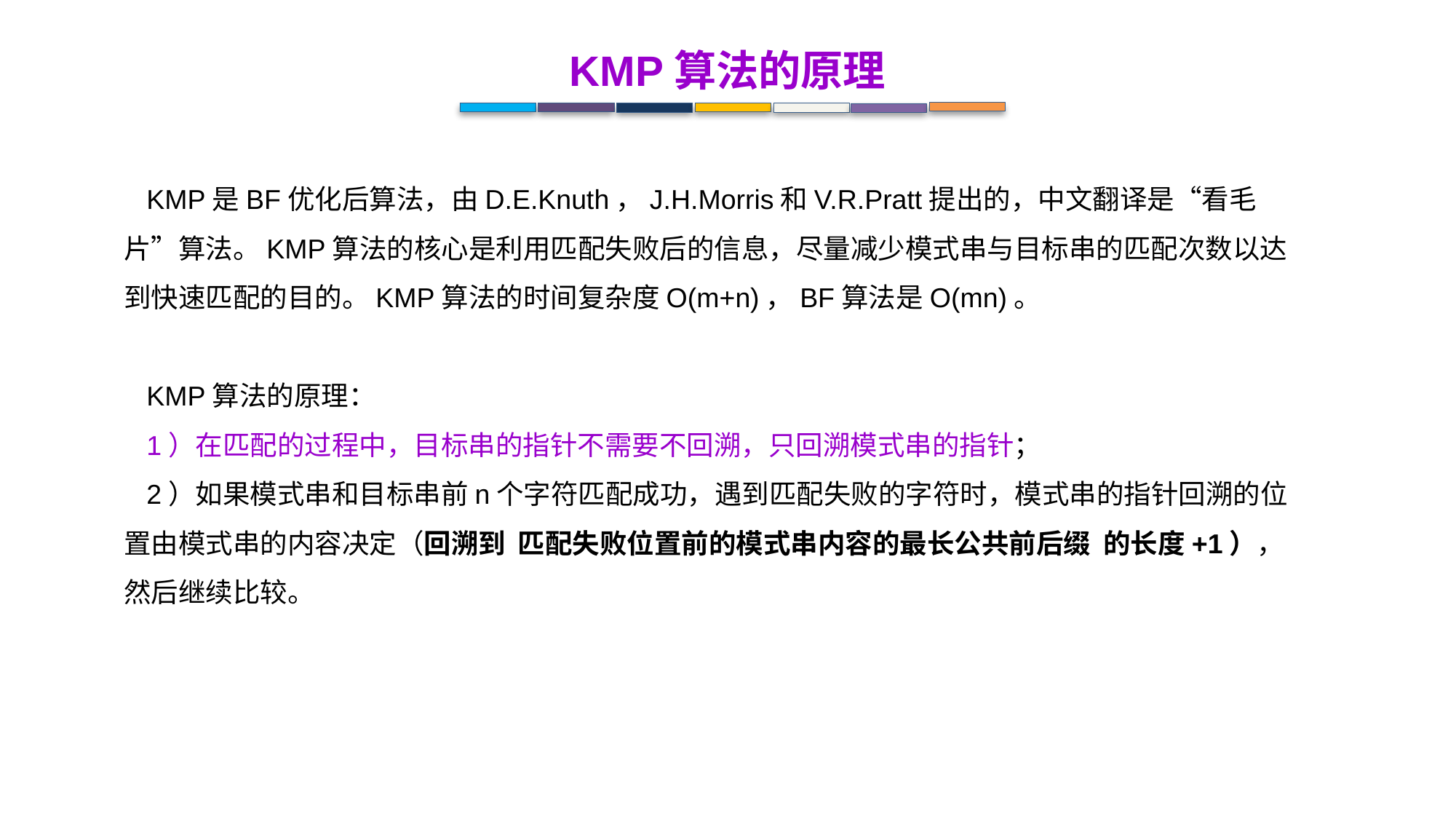

KMP算法的原理

   KMP是BF优化后算法，由D.E.Knuth，J.H.Morris和V.R.Pratt提出的，中文翻译是“看毛片”算法。KMP算法的核心是利用匹配失败后的信息，尽量减少模式串与目标串的匹配次数以达到快速匹配的目的。KMP算法的时间复杂度O(m+n)，BF算法是O(mn)。

   KMP算法的原理：
   1）在匹配的过程中，目标串的指针不需要不回溯，只回溯模式串的指针；
   2）如果模式串和目标串前n个字符匹配成功，遇到匹配失败的字符时，模式串的指针回溯的位置由模式串的内容决定（回溯到  匹配失败位置前的模式串内容的最长公共前后缀  的长度+1），然后继续比较。